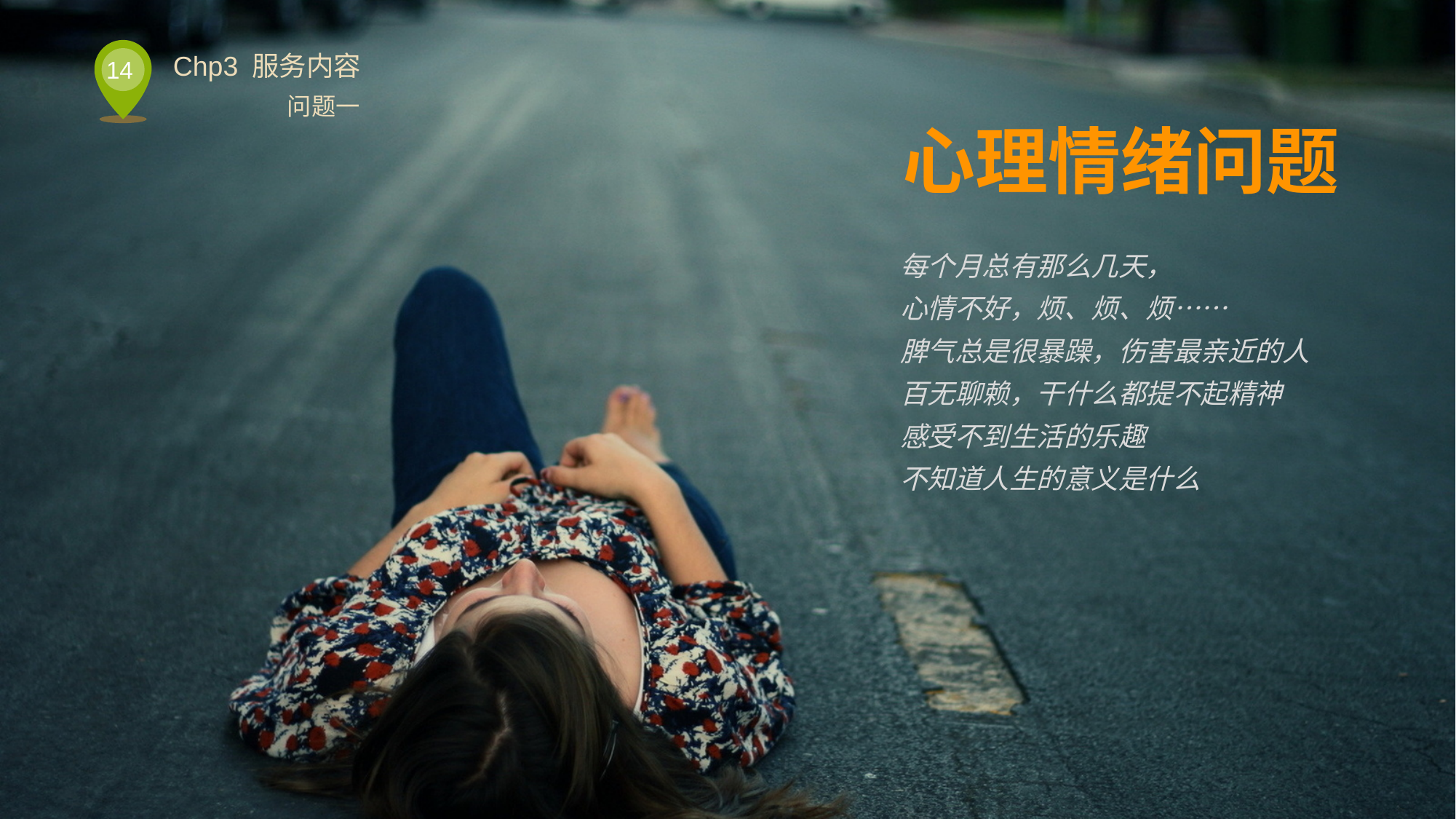

问题一
心理情绪问题
每个月总有那么几天，
心情不好，烦、烦、烦……
脾气总是很暴躁，伤害最亲近的人
百无聊赖，干什么都提不起精神
感受不到生活的乐趣
不知道人生的意义是什么